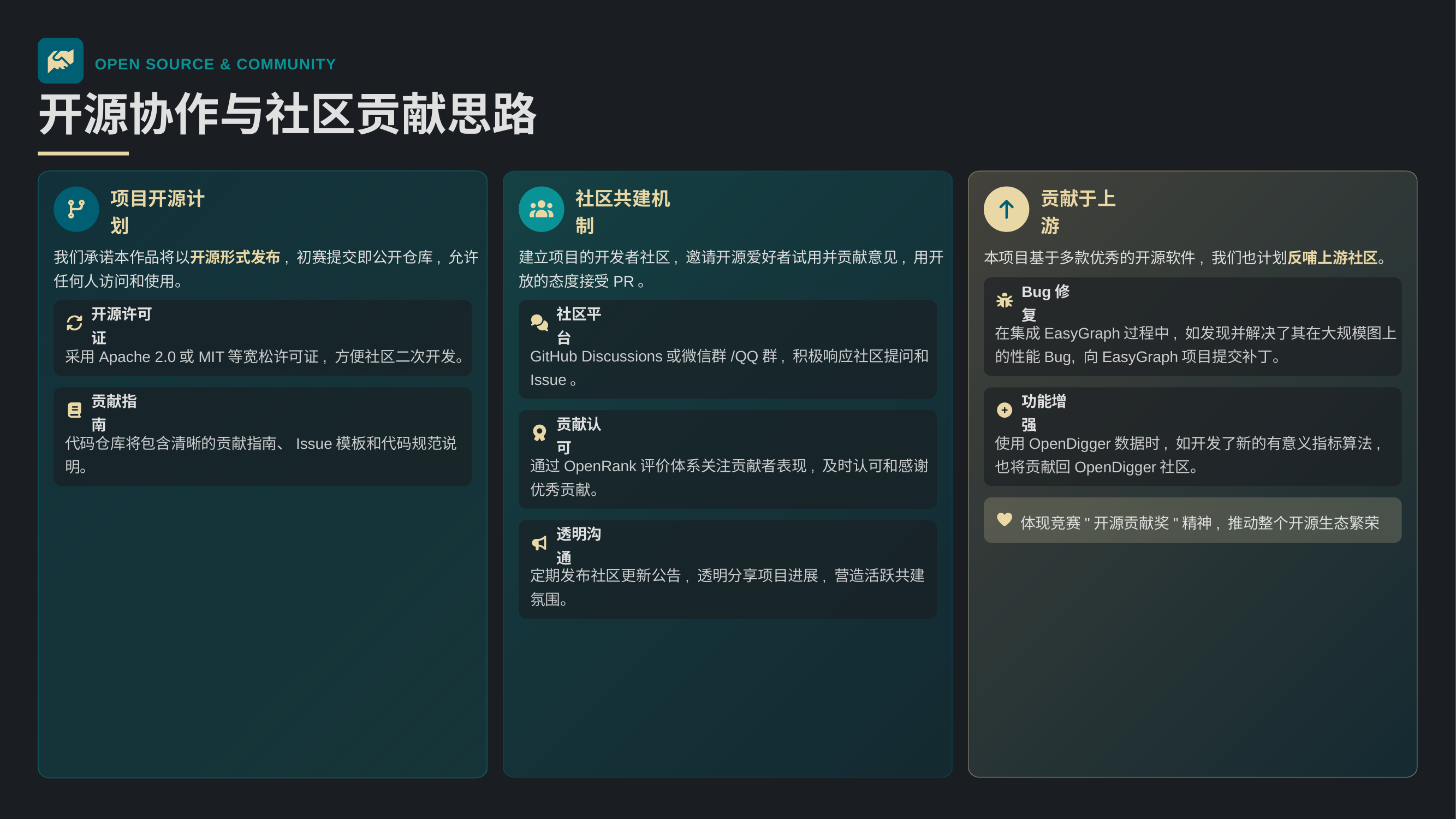

OPEN SOURCE & COMMUNITY
开源协作与社区贡献思路

项目开源计划
社区共建机制
贡献于上游

我们承诺本作品将以开源形式发布, 初赛提交即公开仓库, 允许任何人访问和使用。
建立项目的开发者社区, 邀请开源爱好者试用并贡献意见, 用开放的态度接受PR。
本项目基于多款优秀的开源软件, 我们也计划反哺上游社区。

Bug修复

开源许可证
社区平台

在集成EasyGraph过程中, 如发现并解决了其在大规模图上的性能Bug, 向EasyGraph项目提交补丁。
采用Apache 2.0或MIT等宽松许可证, 方便社区二次开发。
GitHub Discussions或微信群/QQ群, 积极响应社区提问和Issue。

贡献指南
功能增强

贡献认可

代码仓库将包含清晰的贡献指南、Issue模板和代码规范说明。
使用OpenDigger数据时, 如开发了新的有意义指标算法, 也将贡献回OpenDigger社区。
通过OpenRank评价体系关注贡献者表现, 及时认可和感谢优秀贡献。

体现竞赛"开源贡献奖"精神, 推动整个开源生态繁荣

透明沟通

定期发布社区更新公告, 透明分享项目进展, 营造活跃共建氛围。